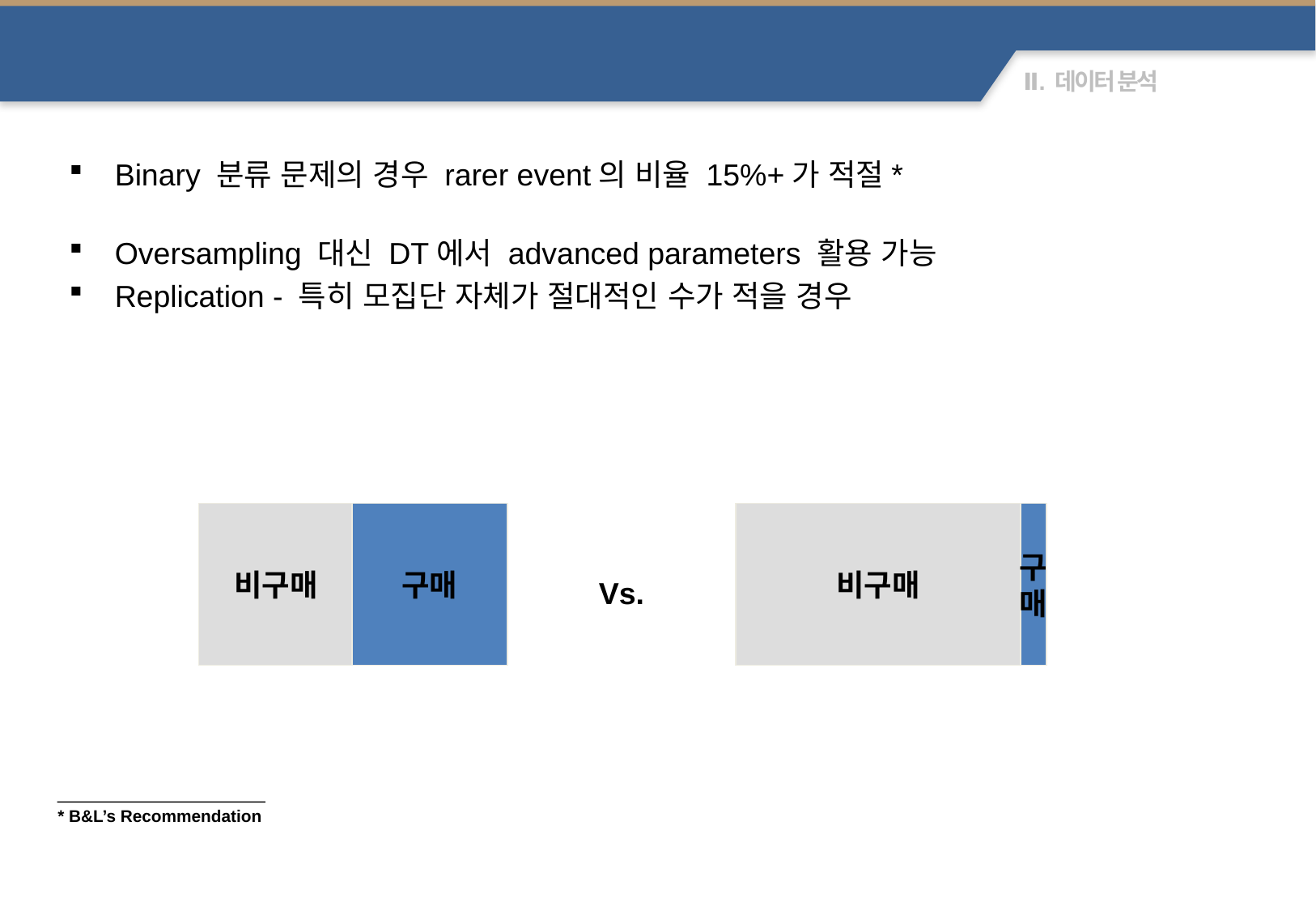

Oversampling
Binary 분류 문제의 경우 rarer event의 비율 15%+가 적절*
Oversampling 대신 DT에서 advanced parameters 활용 가능
Replication - 특히 모집단 자체가 절대적인 수가 적을 경우
비구매
구매
비구매
구
매
Vs.
* B&L’s Recommendation